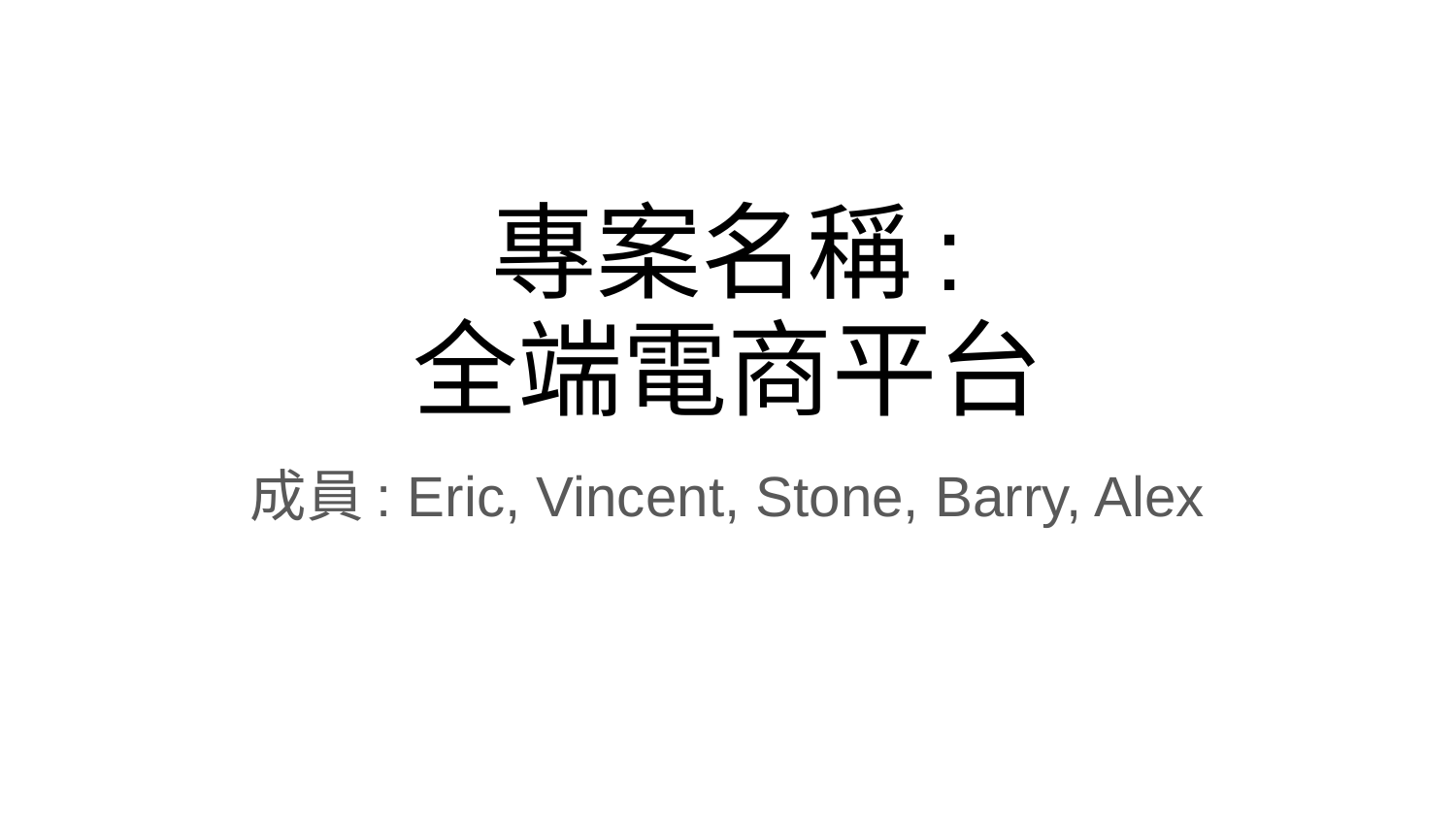

# 專案名稱:
全端電商平台
成員: Eric, Vincent, Stone, Barry, Alex